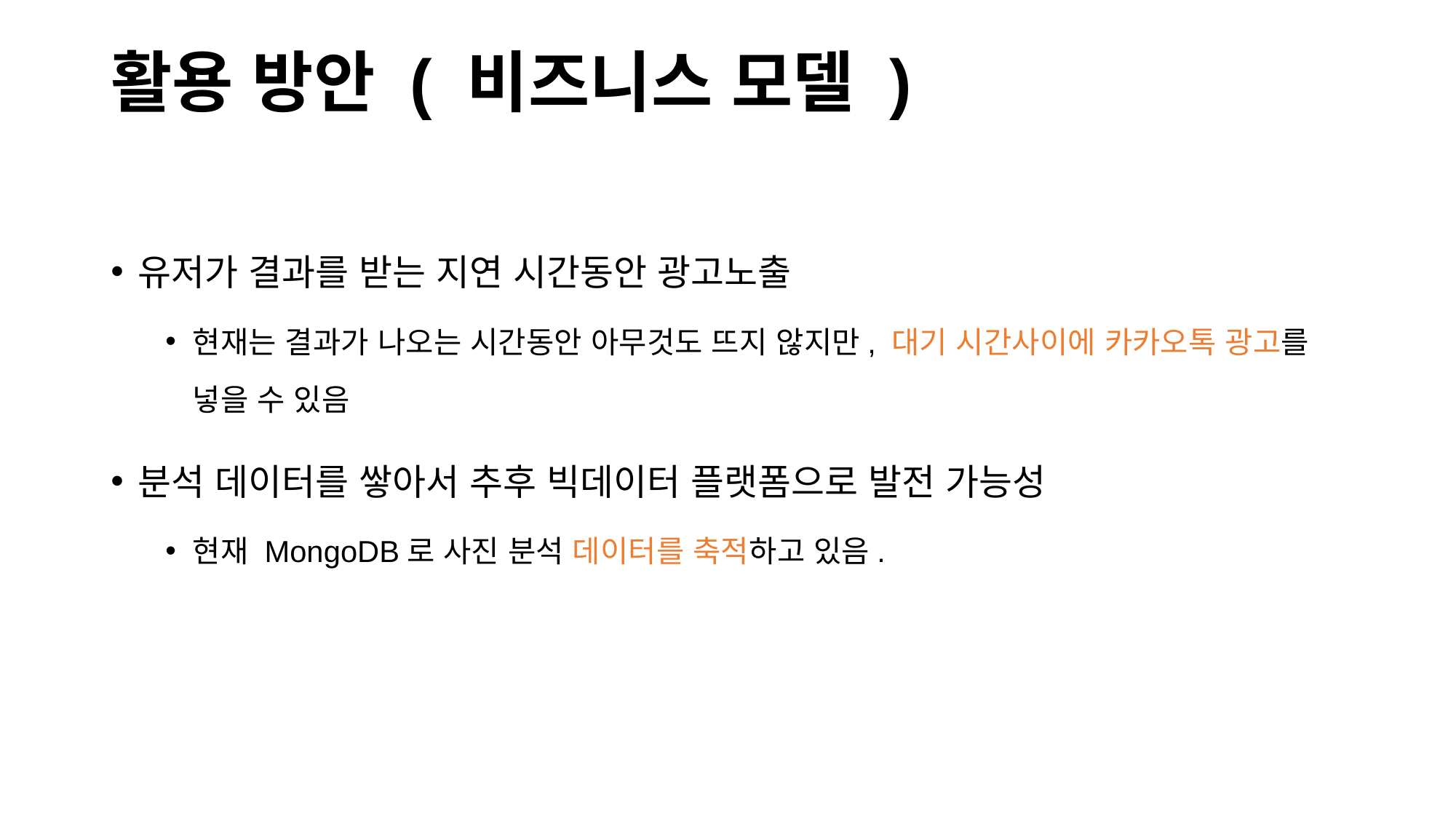

# 활용 방안 ( 비즈니스 모델 )
유저가 결과를 받는 지연 시간동안 광고노출
현재는 결과가 나오는 시간동안 아무것도 뜨지 않지만, 대기 시간사이에 카카오톡 광고를 넣을 수 있음
분석 데이터를 쌓아서 추후 빅데이터 플랫폼으로 발전 가능성
현재 MongoDB로 사진 분석 데이터를 축적하고 있음.